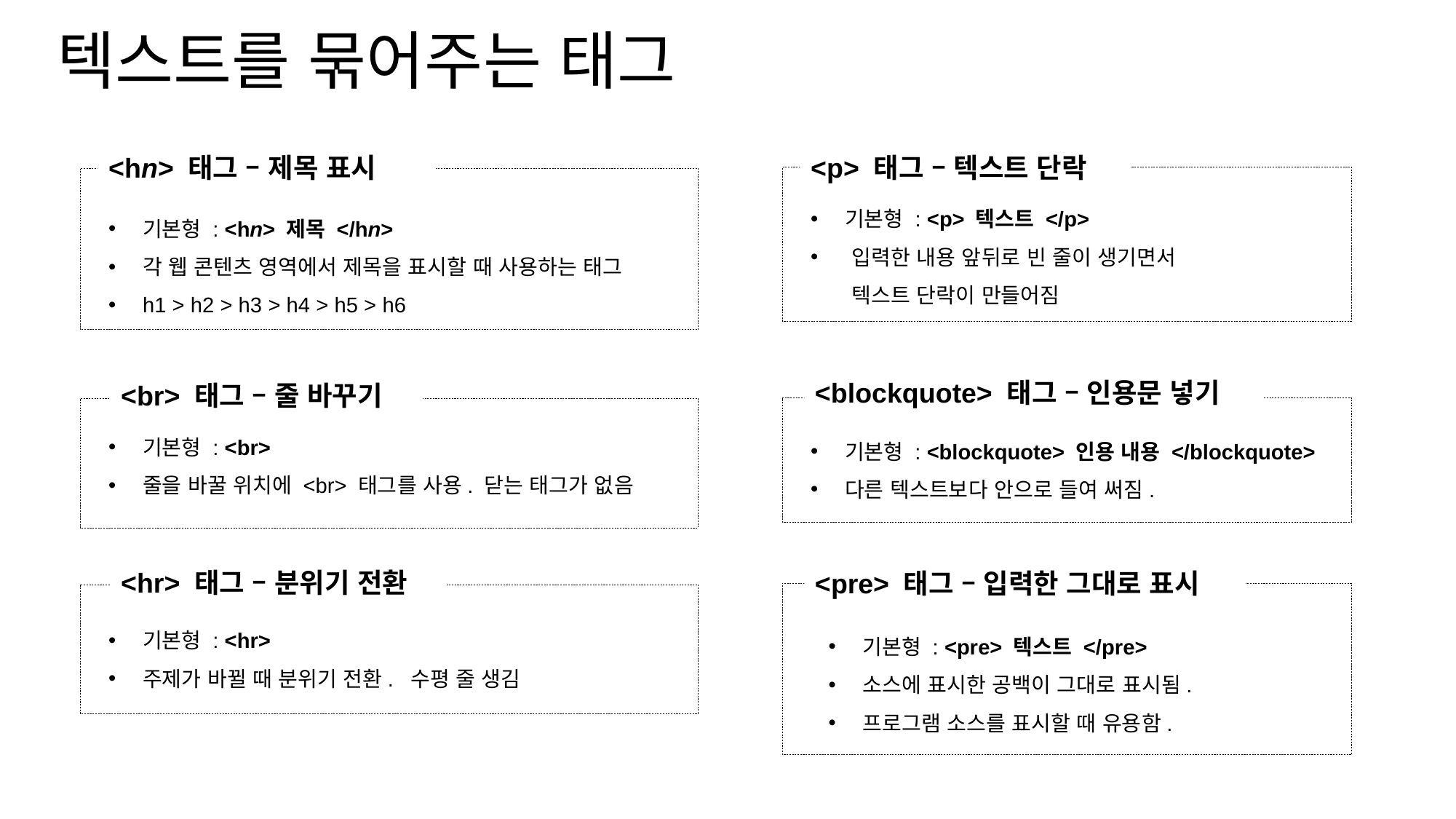

# 텍스트를 묶어주는 태그
<hn> 태그 – 제목 표시
<p> 태그 – 텍스트 단락

기본형 : <p> 텍스트 </p>
입력한 내용 앞뒤로 빈 줄이 생기면서
텍스트 단락이 만들어짐
기본형 : <hn> 제목 </hn>
각 웹 콘텐츠 영역에서 제목을 표시할 때 사용하는 태그
h1 > h2 > h3 > h4 > h5 > h6

<blockquote> 태그 – 인용문 넣기
<br> 태그 – 줄 바꾸기

기본형 : <br>
줄을 바꿀 위치에 <br> 태그를 사용. 닫는 태그가 없음
기본형 : <blockquote> 인용 내용 </blockquote>
다른 텍스트보다 안으로 들여 써짐.
<hr> 태그 – 분위기 전환
<pre> 태그 – 입력한 그대로 표시

기본형 : <hr>
주제가 바뀔 때 분위기 전환.  수평 줄 생김
기본형 : <pre> 텍스트 </pre>
소스에 표시한 공백이 그대로 표시됨.
프로그램 소스를 표시할 때 유용함.